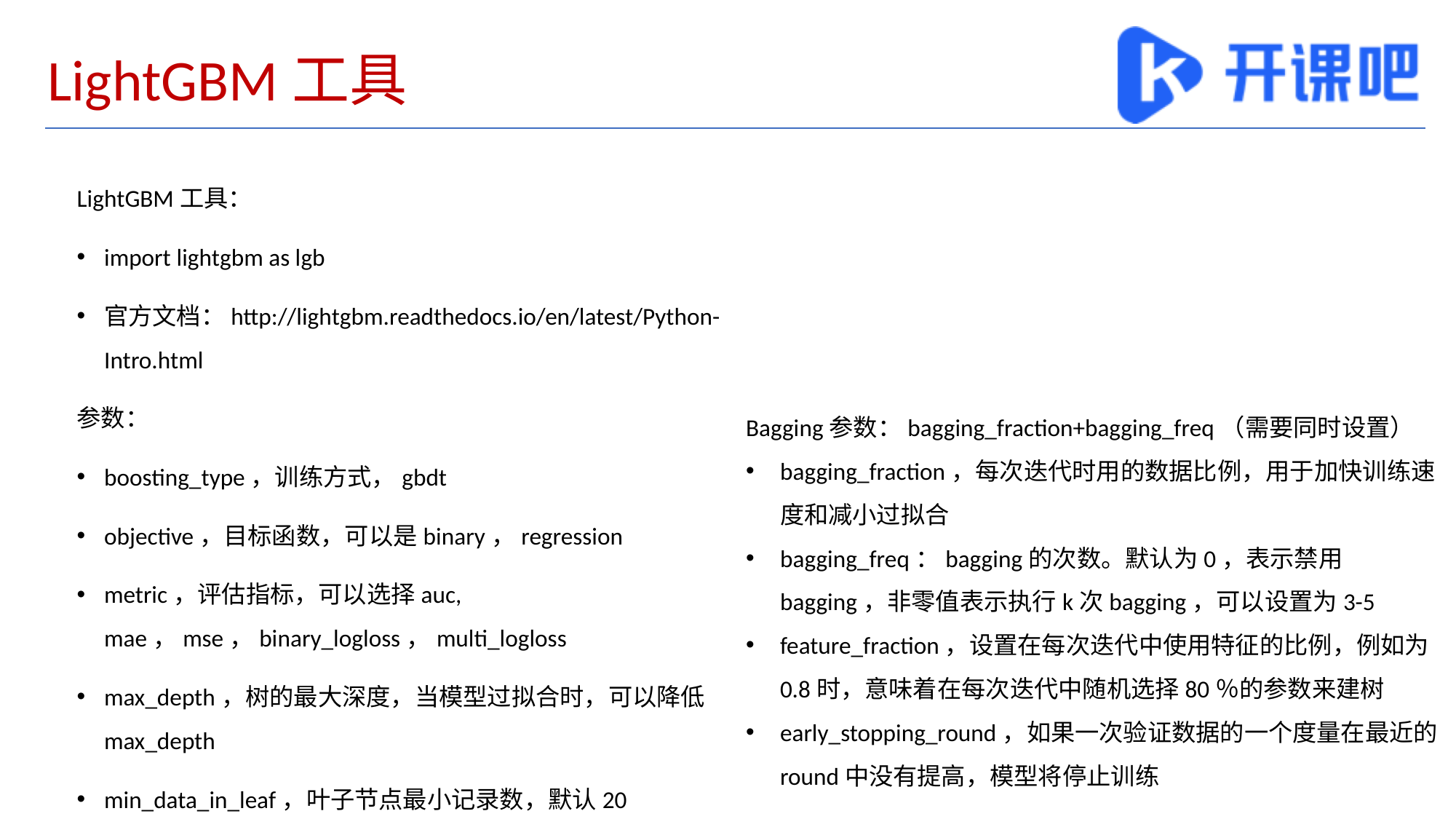

# LightGBM工具
LightGBM工具：
import lightgbm as lgb
官方文档：http://lightgbm.readthedocs.io/en/latest/Python-Intro.html
参数：
boosting_type，训练方式，gbdt
objective，目标函数，可以是binary，regression
metric，评估指标，可以选择auc, mae，mse，binary_logloss，multi_logloss
max_depth，树的最大深度，当模型过拟合时，可以降低 max_depth
min_data_in_leaf，叶子节点最小记录数，默认20

Bagging参数：bagging_fraction+bagging_freq（需要同时设置）
bagging_fraction，每次迭代时用的数据比例，用于加快训练速度和减小过拟合
bagging_freq：bagging的次数。默认为0，表示禁用bagging，非零值表示执行k次bagging，可以设置为3-5
feature_fraction，设置在每次迭代中使用特征的比例，例如为0.8时，意味着在每次迭代中随机选择80％的参数来建树
early_stopping_round，如果一次验证数据的一个度量在最近的round中没有提高，模型将停止训练